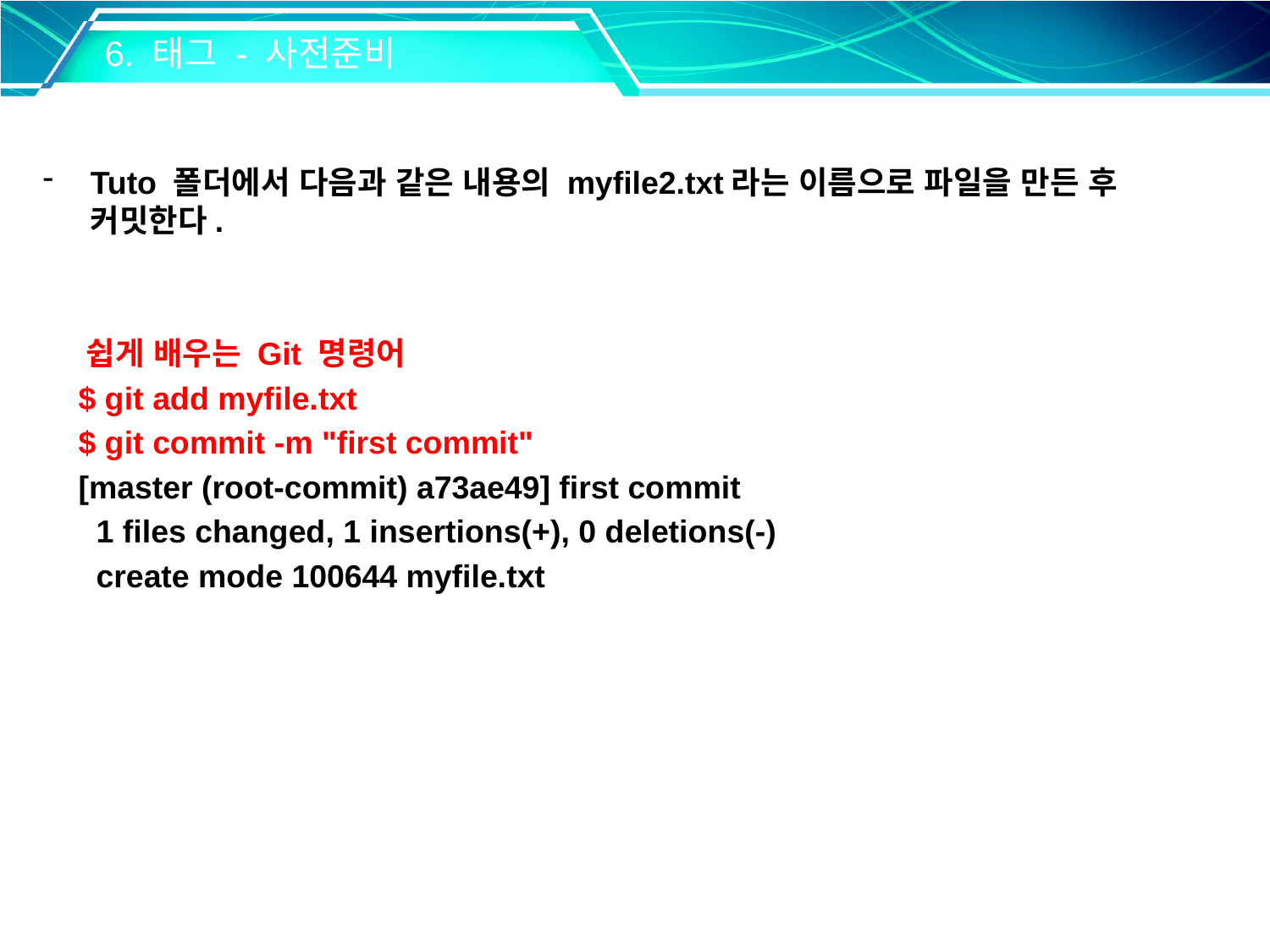

6. 태그 - 사전준비
Tuto 폴더에서 다음과 같은 내용의 myfile2.txt라는 이름으로 파일을 만든 후 커밋한다.

    쉽게 배우는 Git 명령어
    $ git add myfile.txt
    $ git commit -m "first commit"
    [master (root-commit) a73ae49] first commit
      1 files changed, 1 insertions(+), 0 deletions(-)
      create mode 100644 myfile.txt